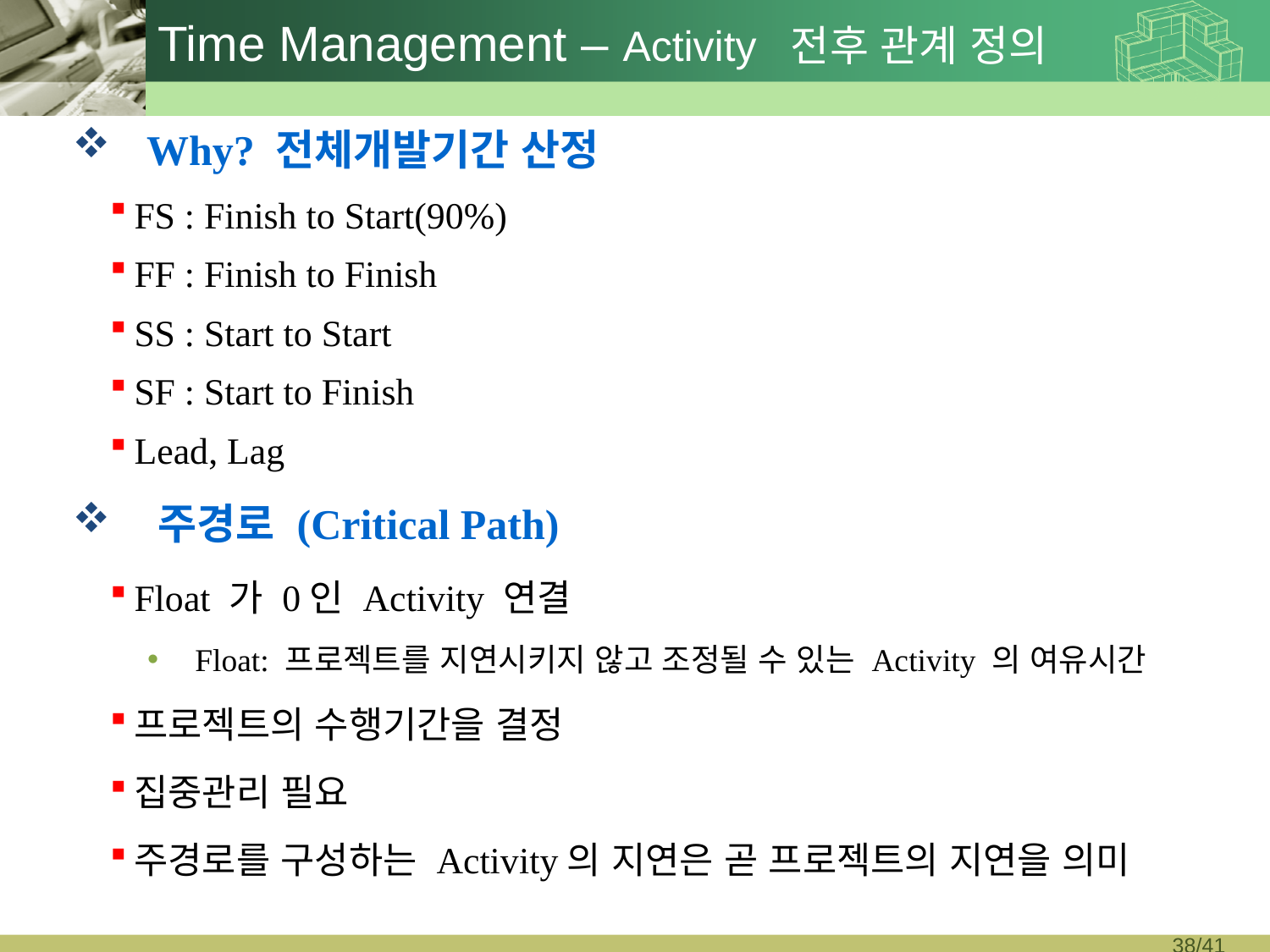

# Time Management – Activity  전후 관계 정의
 Why? 전체개발기간 산정
FS : Finish to Start(90%)
FF : Finish to Finish
SS : Start to Start
SF : Start to Finish
Lead, Lag
 주경로 (Critical Path)
Float 가 0인 Activity 연결
Float: 프로젝트를 지연시키지 않고 조정될 수 있는 Activity 의 여유시간
프로젝트의 수행기간을 결정
집중관리 필요
주경로를 구성하는 Activity의 지연은 곧 프로젝트의 지연을 의미